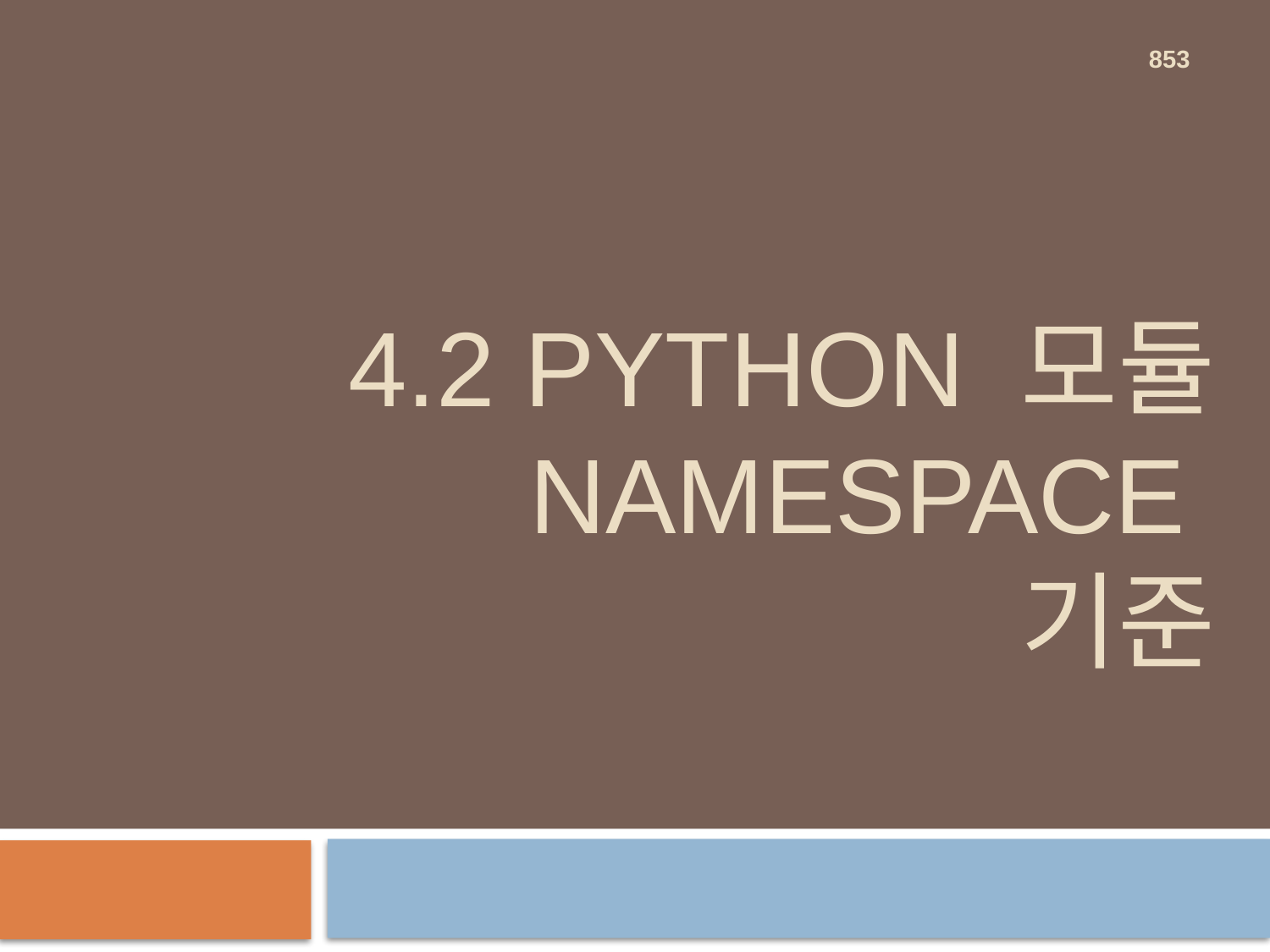

853
# 4.2 Python 모듈 namespace 기준